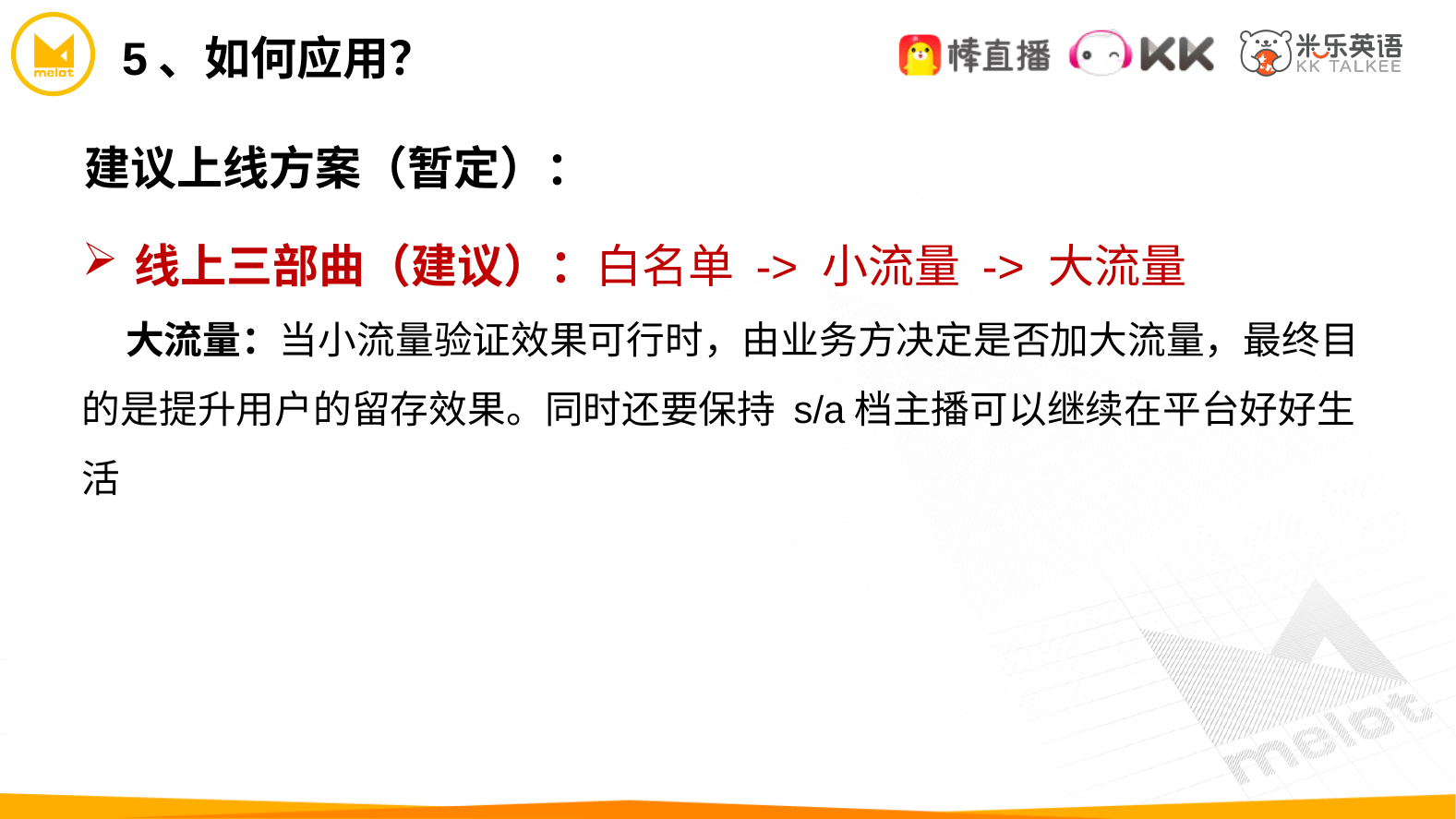

5、如何应用？
建议上线方案（暂定）：
线上三部曲（建议）：白名单 -> 小流量 -> 大流量
    大流量：当小流量验证效果可行时，由业务方决定是否加大流量，最终目的是提升用户的留存效果。同时还要保持 s/a档主播可以继续在平台好好生活